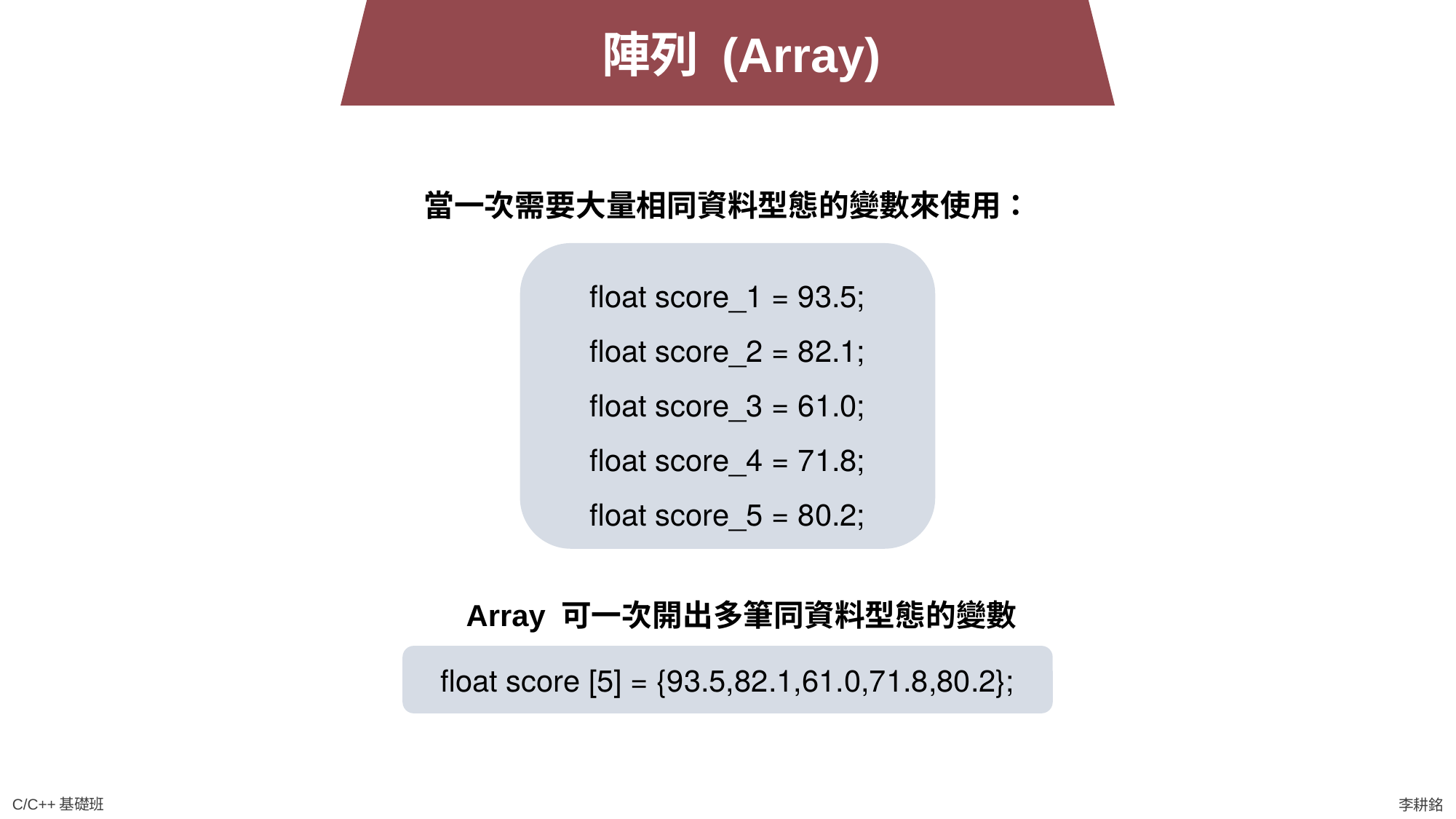

陣列 (Array)
當一次需要大量相同資料型態的變數來使用：
float score_1 = 93.5;
float score_2 = 82.1;
float score_3 = 61.0;
float score_4 = 71.8;
float score_5 = 80.2;
Array 可一次開出多筆同資料型態的變數
float score [5] = {93.5,82.1,61.0,71.8,80.2};
C/C++基礎班
李耕銘